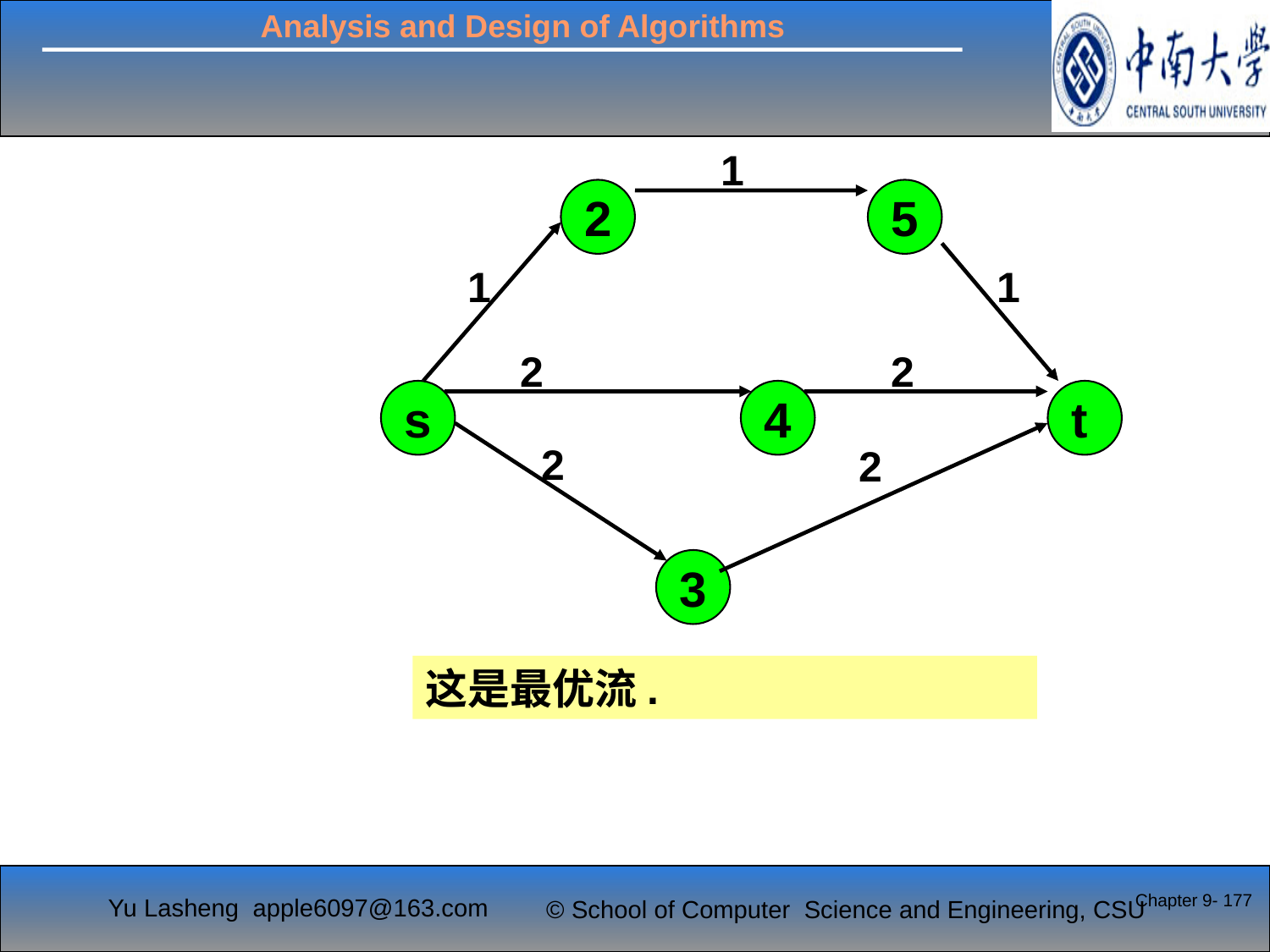

1
2
5

1
1
2
2
s
4
t

2
2
3
这是最优流.
Chapter 9- 177